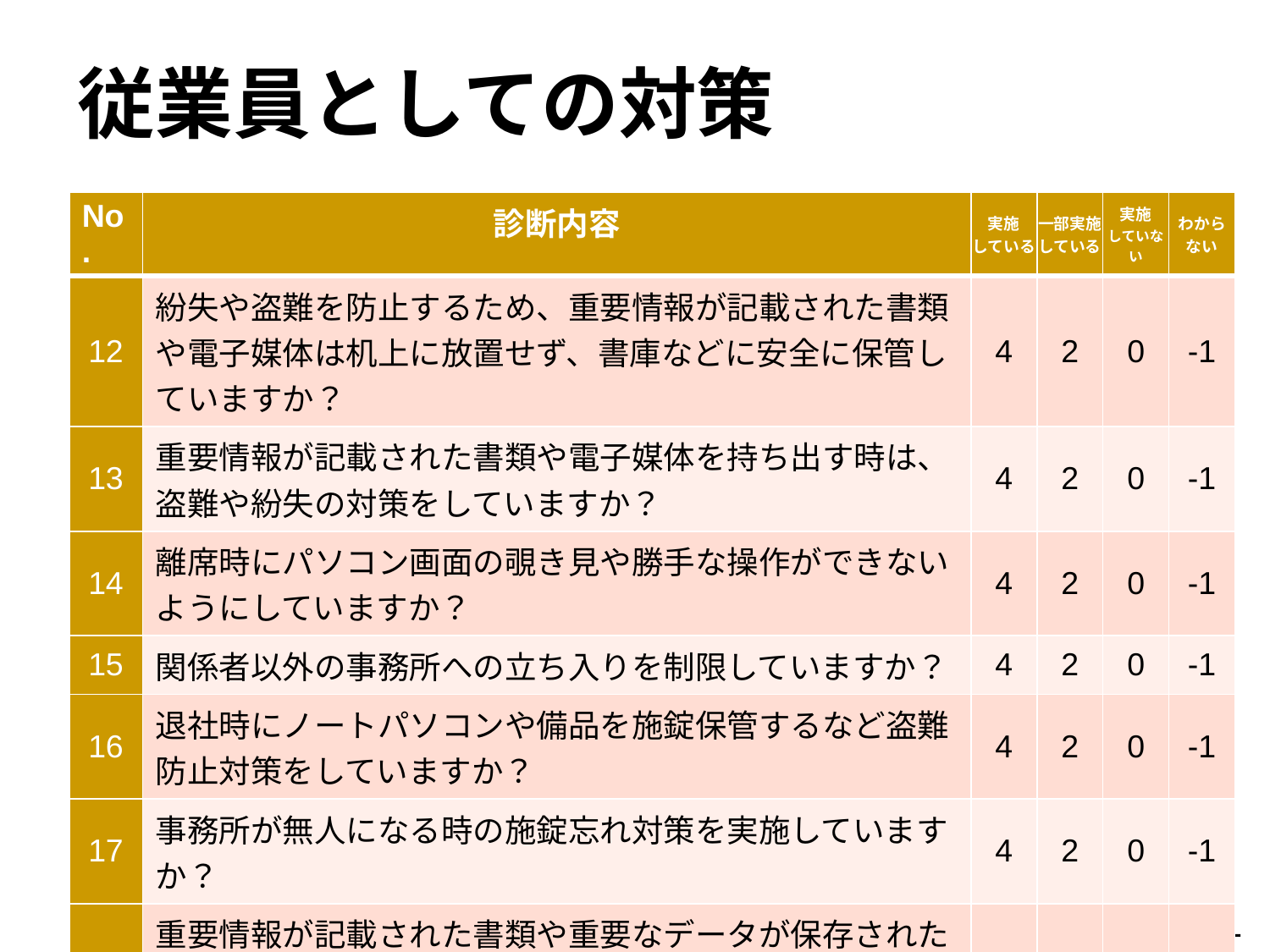

従業員としての対策
| No. | 診断内容 | 実施 している | 一部実施 している | 実施 していない | わから ない |
| --- | --- | --- | --- | --- | --- |
| 12 | 紛失や盗難を防止するため、重要情報が記載された書類や電子媒体は机上に放置せず、書庫などに安全に保管していますか？ | 4 | 2 | 0 | -1 |
| 13 | 重要情報が記載された書類や電子媒体を持ち出す時は、 盗難や紛失の対策をしていますか？ | 4 | 2 | 0 | -1 |
| 14 | 離席時にパソコン画面の覗き見や勝手な操作ができない ようにしていますか？ | 4 | 2 | 0 | -1 |
| 15 | 関係者以外の事務所への立ち入りを制限していますか？ | 4 | 2 | 0 | -1 |
| 16 | 退社時にノートパソコンや備品を施錠保管するなど盗難防止対策をしていますか？ | 4 | 2 | 0 | -1 |
| 17 | 事務所が無人になる時の施錠忘れ対策を実施していますか？ | 4 | 2 | 0 | -1 |
| 18 | 重要情報が記載された書類や重要なデータが保存された 媒体を破棄する時は、復元できないようにしていますか？ | 4 | 2 | 0 | -1 |